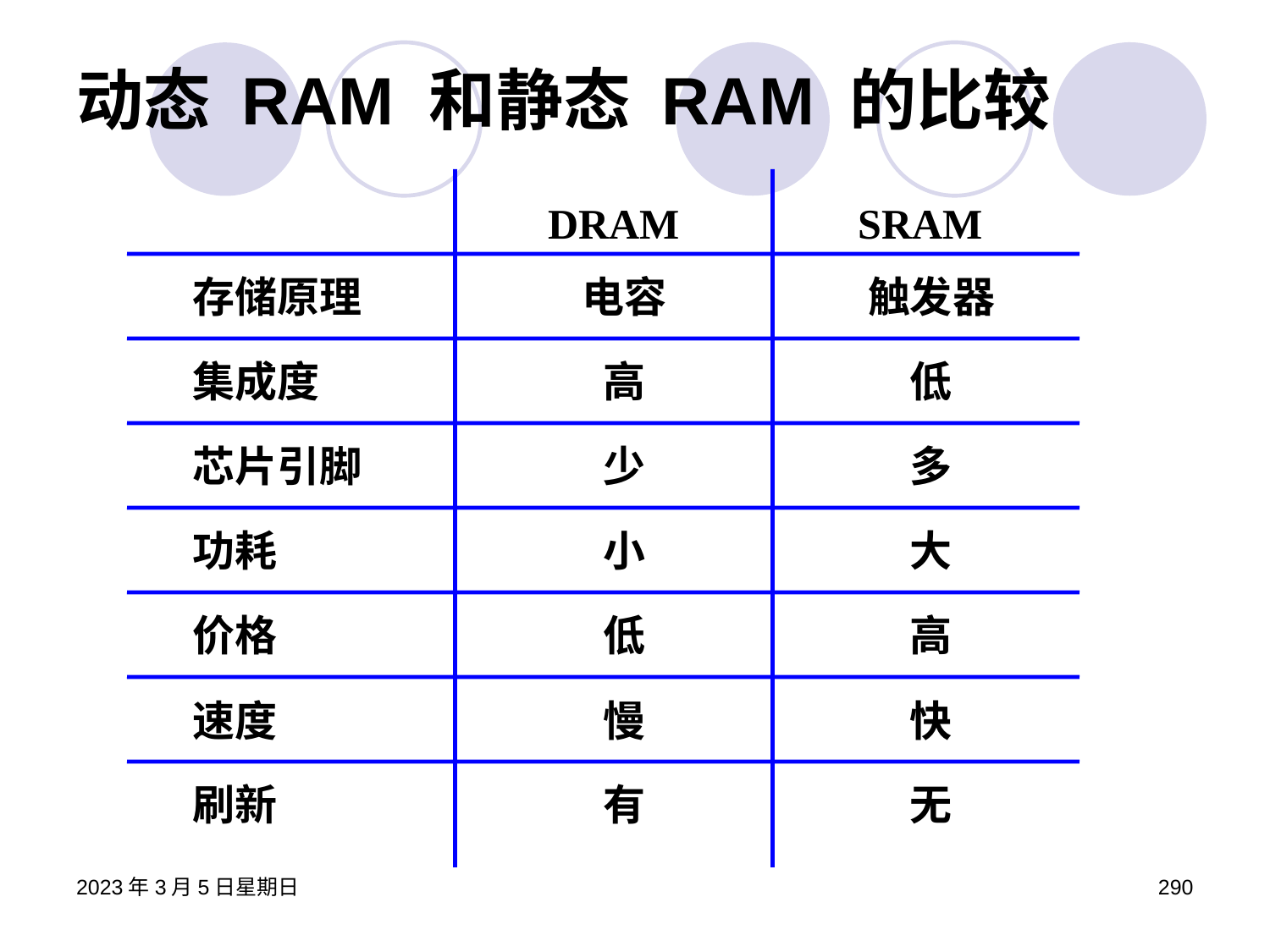

# 动态 RAM 和静态 RAM 的比较

DRAM
SRAM

存储原理
电容
触发器

集成度
高
低

芯片引脚
少
多

功耗
小
大

价格
低
高

速度
慢
快

刷新
有
无
2023年3月5日星期日
290